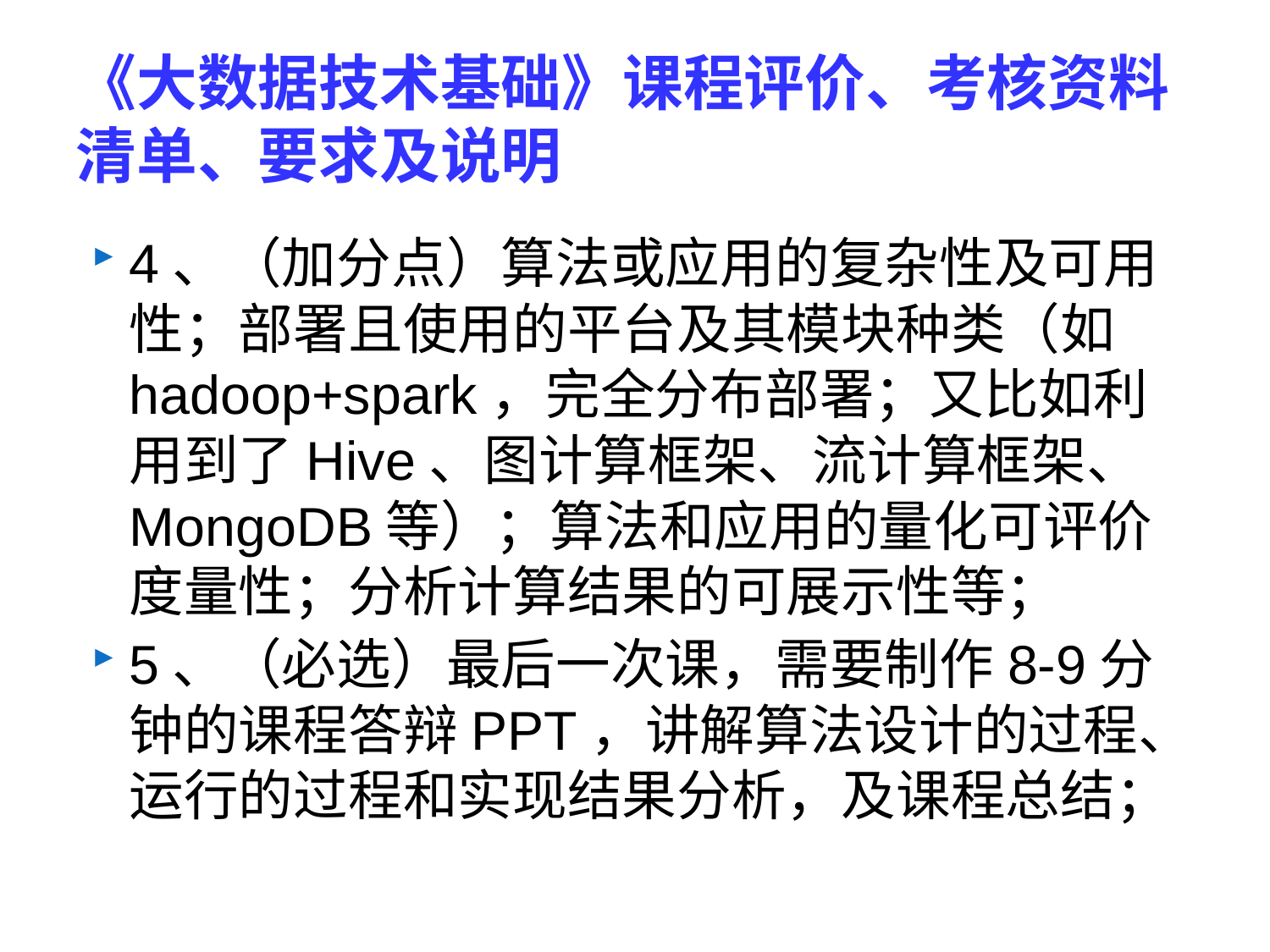

# 《大数据技术基础》课程评价、考核资料清单、要求及说明
4、（加分点）算法或应用的复杂性及可用性；部署且使用的平台及其模块种类（如hadoop+spark，完全分布部署；又比如利用到了Hive、图计算框架、流计算框架、MongoDB等）；算法和应用的量化可评价度量性；分析计算结果的可展示性等；
5、（必选）最后一次课，需要制作8-9分钟的课程答辩PPT，讲解算法设计的过程、运行的过程和实现结果分析，及课程总结；